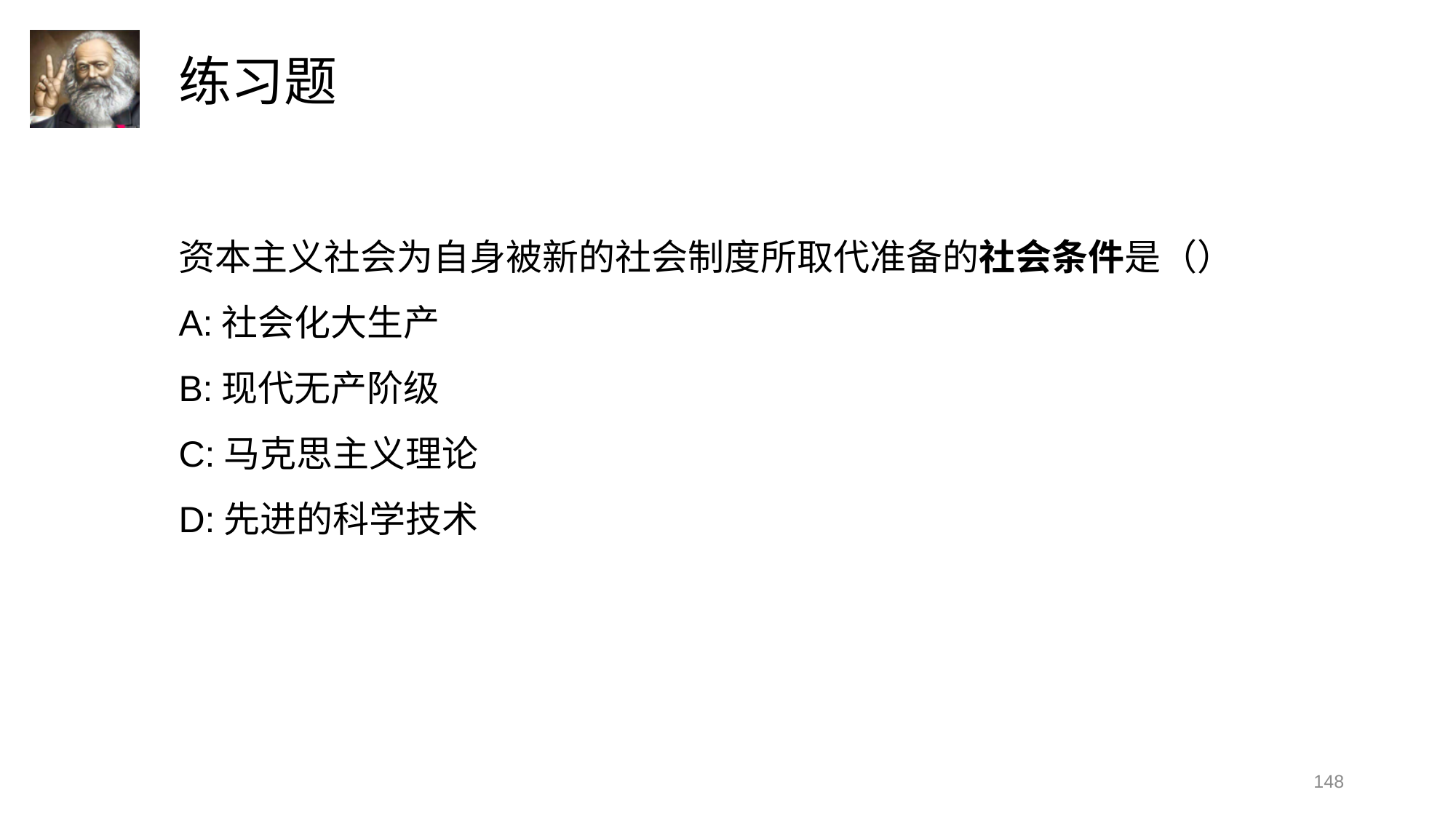

资本主义社会为自身被新的社会制度所取代准备的社会条件是（）
A:社会化大生产
B:现代无产阶级
C:马克思主义理论
D:先进的科学技术
148